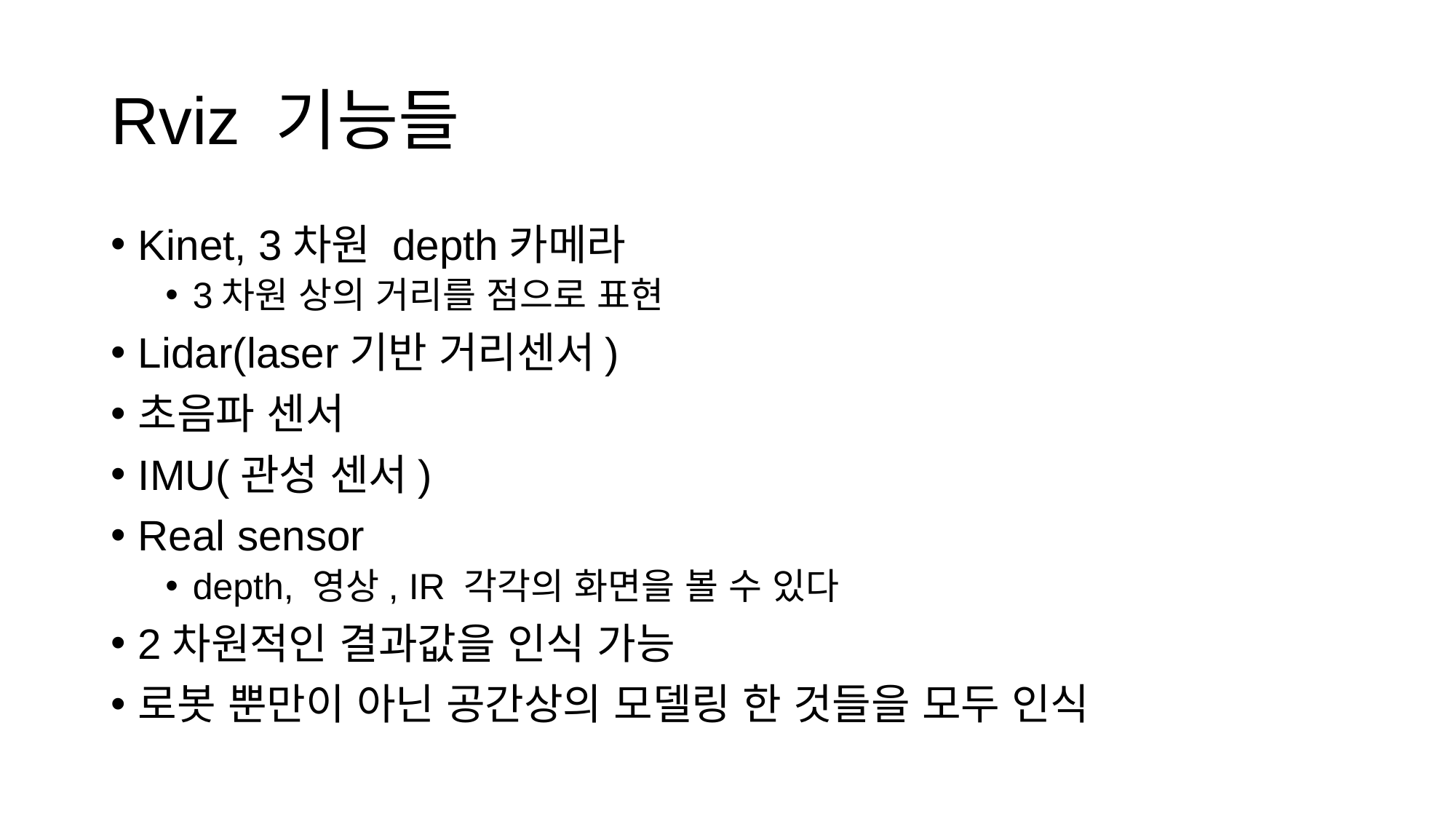

# Rviz 기능들
Kinet, 3차원 depth카메라
3차원 상의 거리를 점으로 표현
Lidar(laser기반 거리센서)
초음파 센서
IMU(관성 센서)
Real sensor
depth, 영상, IR 각각의 화면을 볼 수 있다
2차원적인 결과값을 인식 가능
로봇 뿐만이 아닌 공간상의 모델링 한 것들을 모두 인식